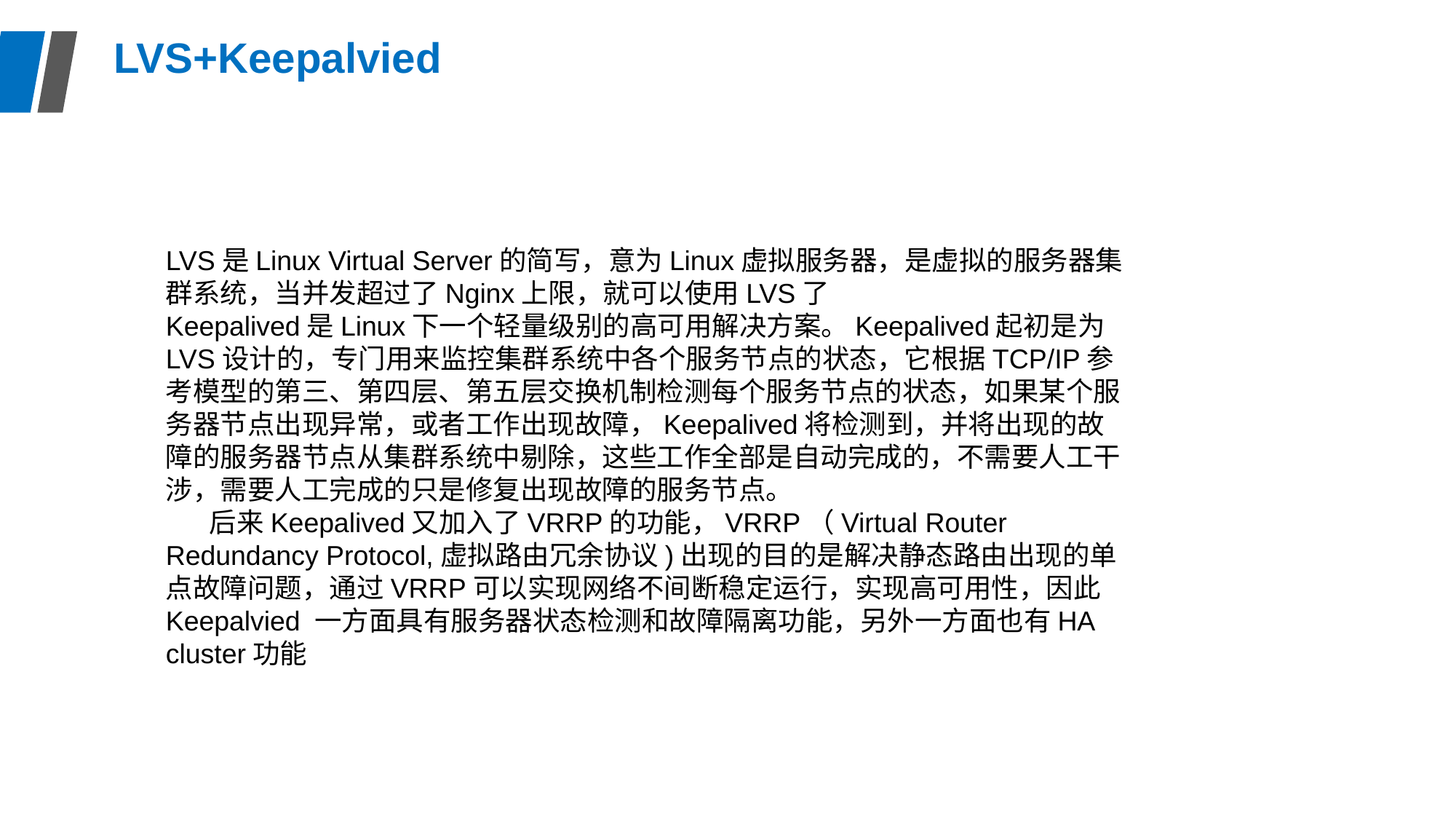

LVS+Keepalvied

LVS是Linux Virtual Server的简写，意为Linux虚拟服务器，是虚拟的服务器集群系统，当并发超过了Nginx上限，就可以使用LVS了
Keepalived是Linux下一个轻量级别的高可用解决方案。Keepalived起初是为LVS设计的，专门用来监控集群系统中各个服务节点的状态，它根据TCP/IP参考模型的第三、第四层、第五层交换机制检测每个服务节点的状态，如果某个服务器节点出现异常，或者工作出现故障，Keepalived将检测到，并将出现的故障的服务器节点从集群系统中剔除，这些工作全部是自动完成的，不需要人工干涉，需要人工完成的只是修复出现故障的服务节点。
      后来Keepalived又加入了VRRP的功能，VRRP（Virtual Router Redundancy Protocol,虚拟路由冗余协议)出现的目的是解决静态路由出现的单点故障问题，通过VRRP可以实现网络不间断稳定运行，实现高可用性，因此Keepalvied 一方面具有服务器状态检测和故障隔离功能，另外一方面也有HA cluster功能